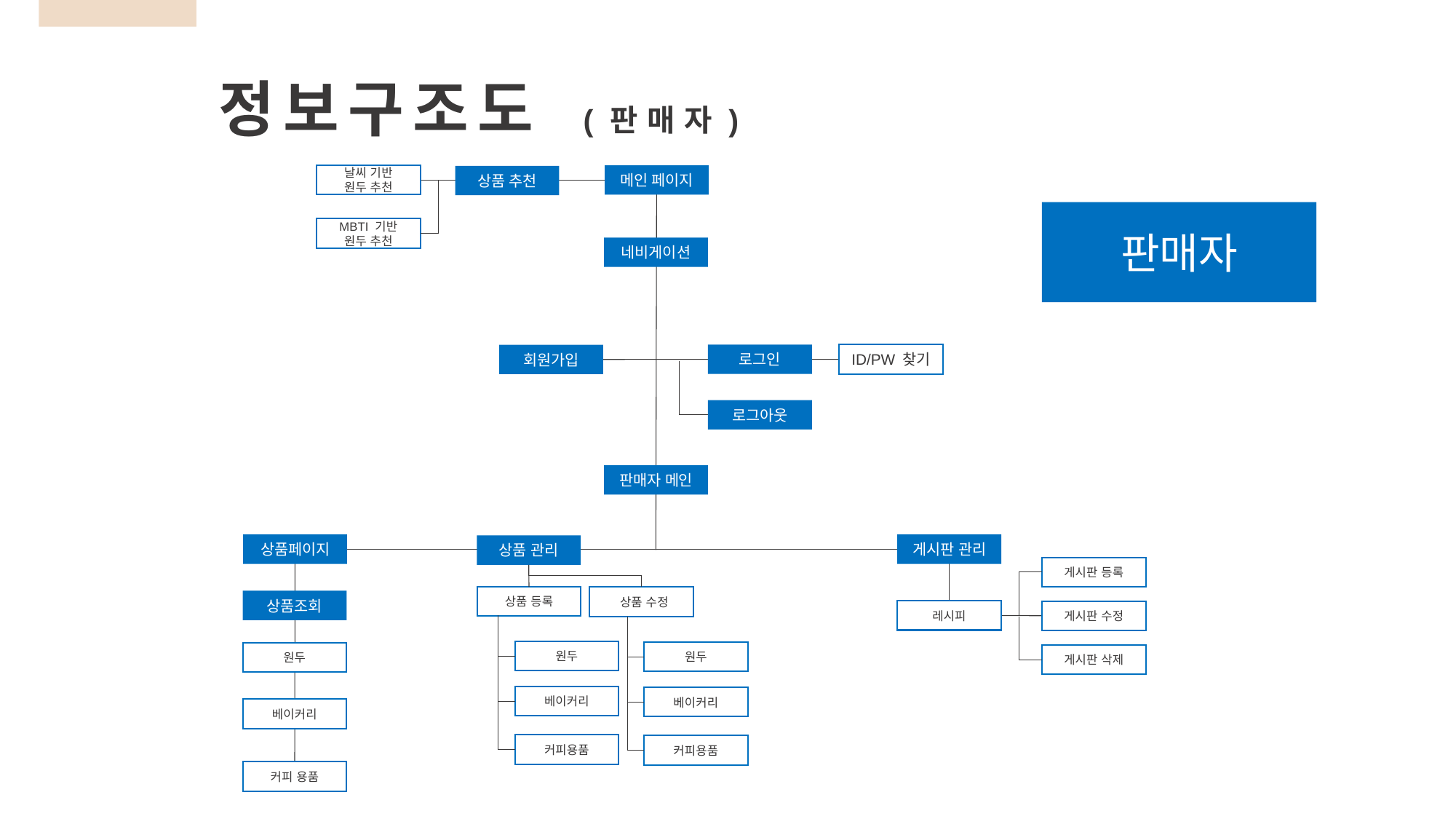

정보구조도 (판매자)
날씨 기반
원두 추천
메인 페이지
상품 추천
판매자
MBTI 기반
원두 추천
네비게이션
ID/PW 찾기
로그인
회원가입
로그아웃
판매자 메인
상품페이지
게시판 관리
상품 관리
게시판 등록
상품 등록
 상품 수정
상품조회
레시피
게시판 수정
원두
원두
원두
게시판 삭제
베이커리
베이커리
베이커리
커피용품
커피용품
커피 용품